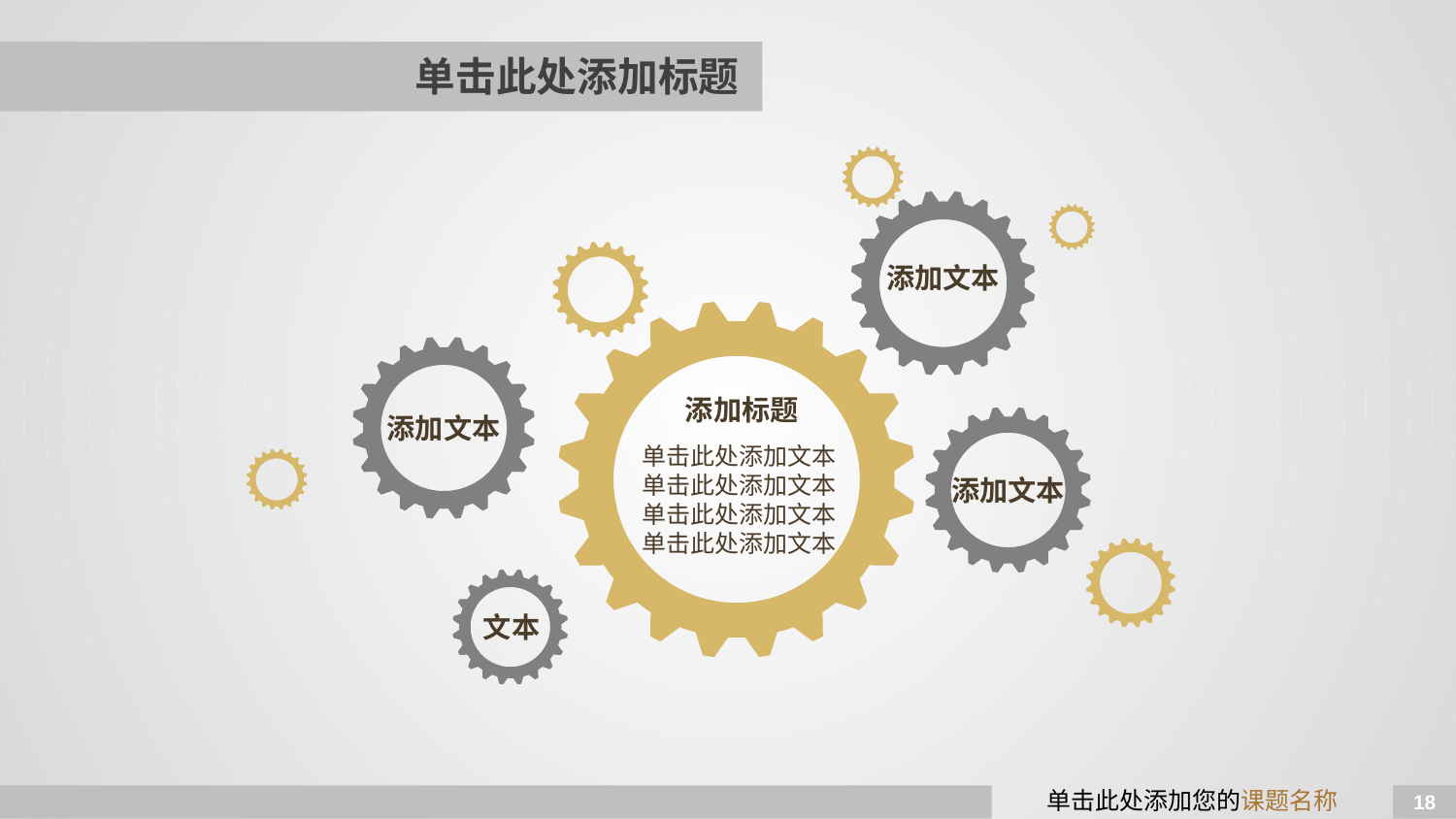

# 单击此处添加标题

添加文本

添加标题
单击此处添加文本
单击此处添加文本
单击此处添加文本
单击此处添加文本
添加文本

添加文本

文本